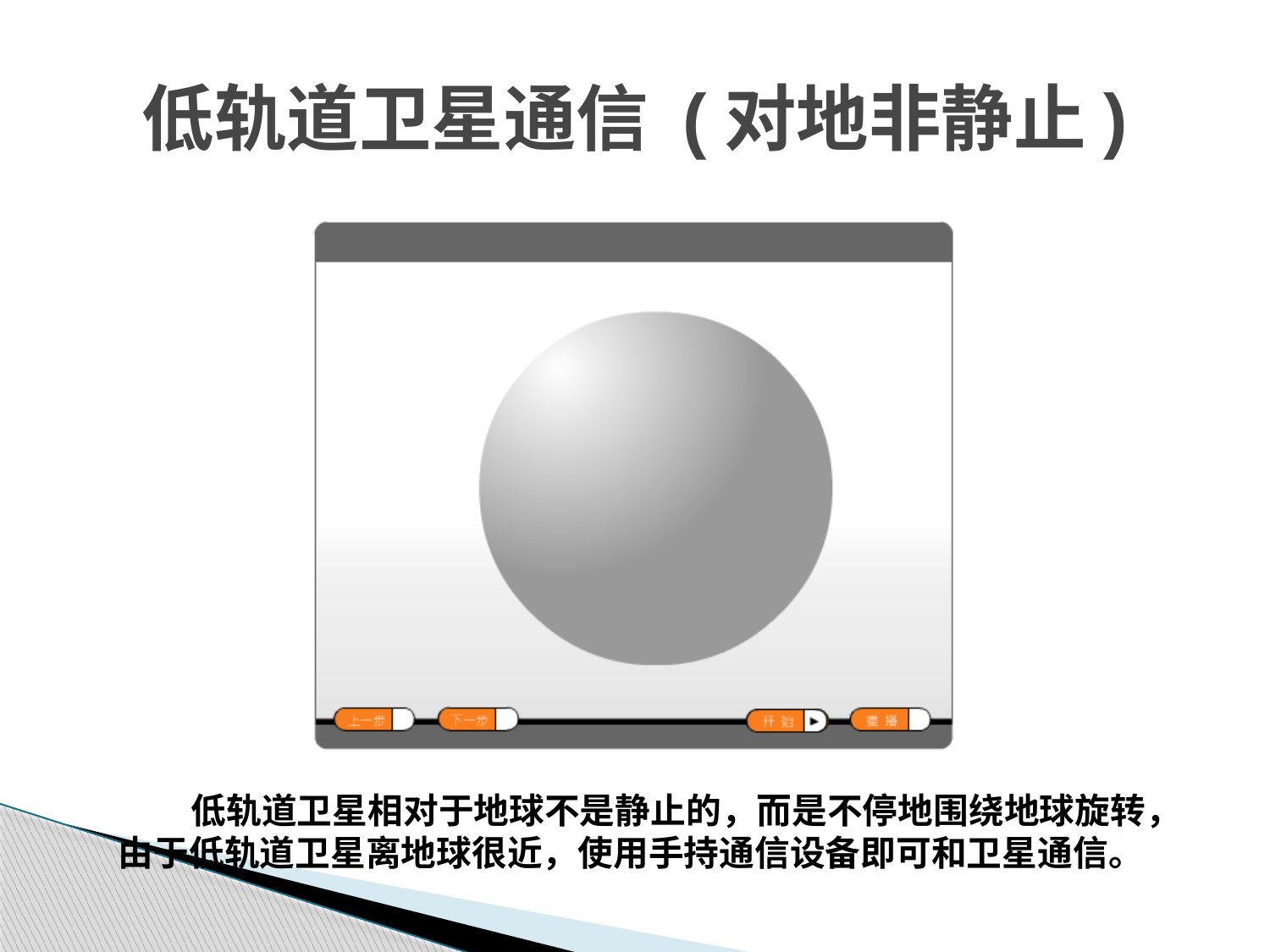

# 低轨道卫星通信 (对地非静止)
        低轨道卫星相对于地球不是静止的，而是不停地围绕地球旋转，由于低轨道卫星离地球很近，使用手持通信设备即可和卫星通信。